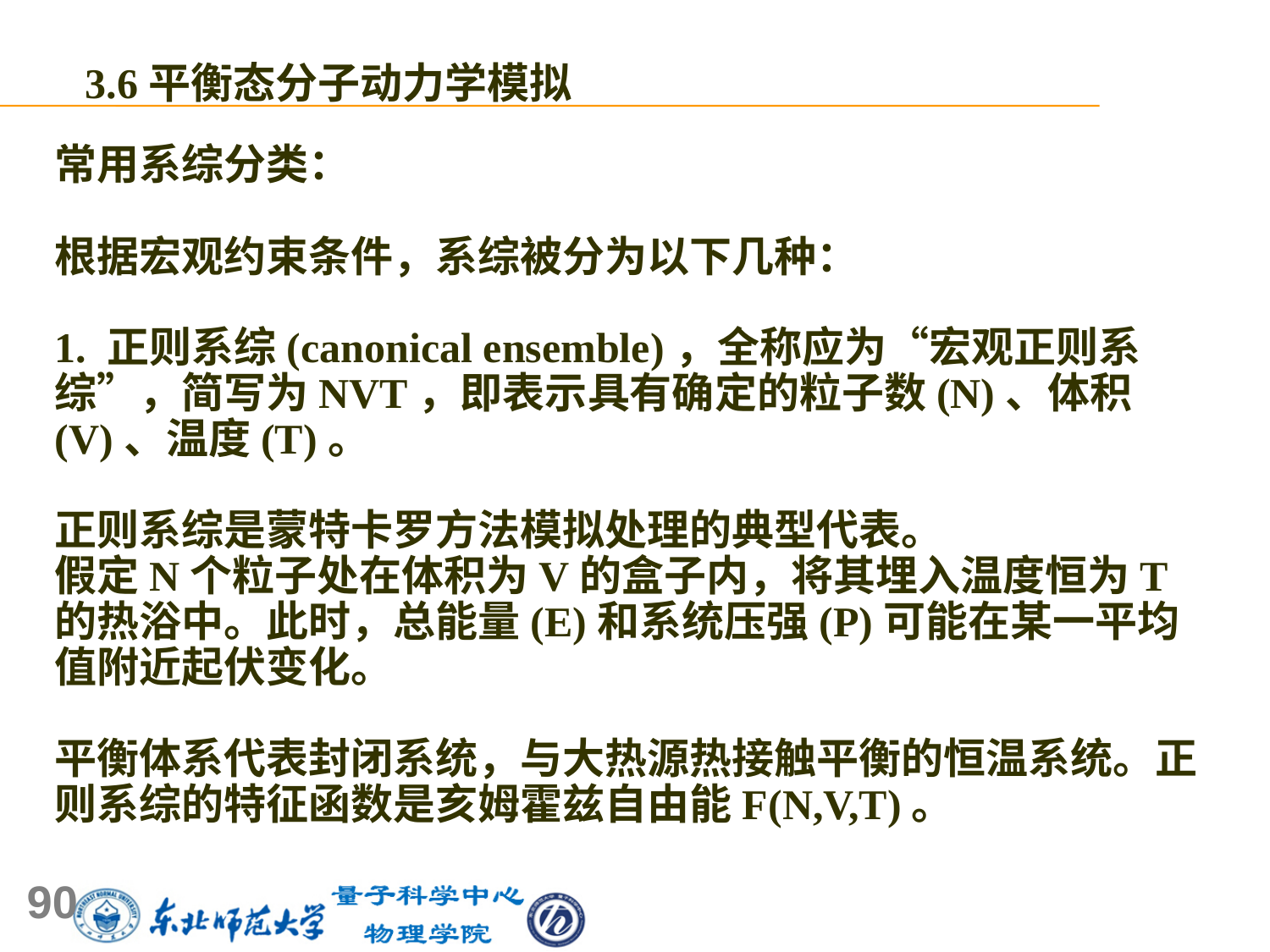

3.6平衡态分子动力学模拟

常用系综分类：

根据宏观约束条件，系综被分为以下几种：

1. 正则系综(canonical ensemble)，全称应为“宏观正则系综”，简写为NVT，即表示具有确定的粒子数(N)、体积(V)、温度(T)。
正则系综是蒙特卡罗方法模拟处理的典型代表。
假定N个粒子处在体积为V的盒子内，将其埋入温度恒为T的热浴中。此时，总能量(E)和系统压强(P)可能在某一平均值附近起伏变化。
平衡体系代表封闭系统，与大热源热接触平衡的恒温系统。正则系综的特征函数是亥姆霍兹自由能F(N,V,T)。
90